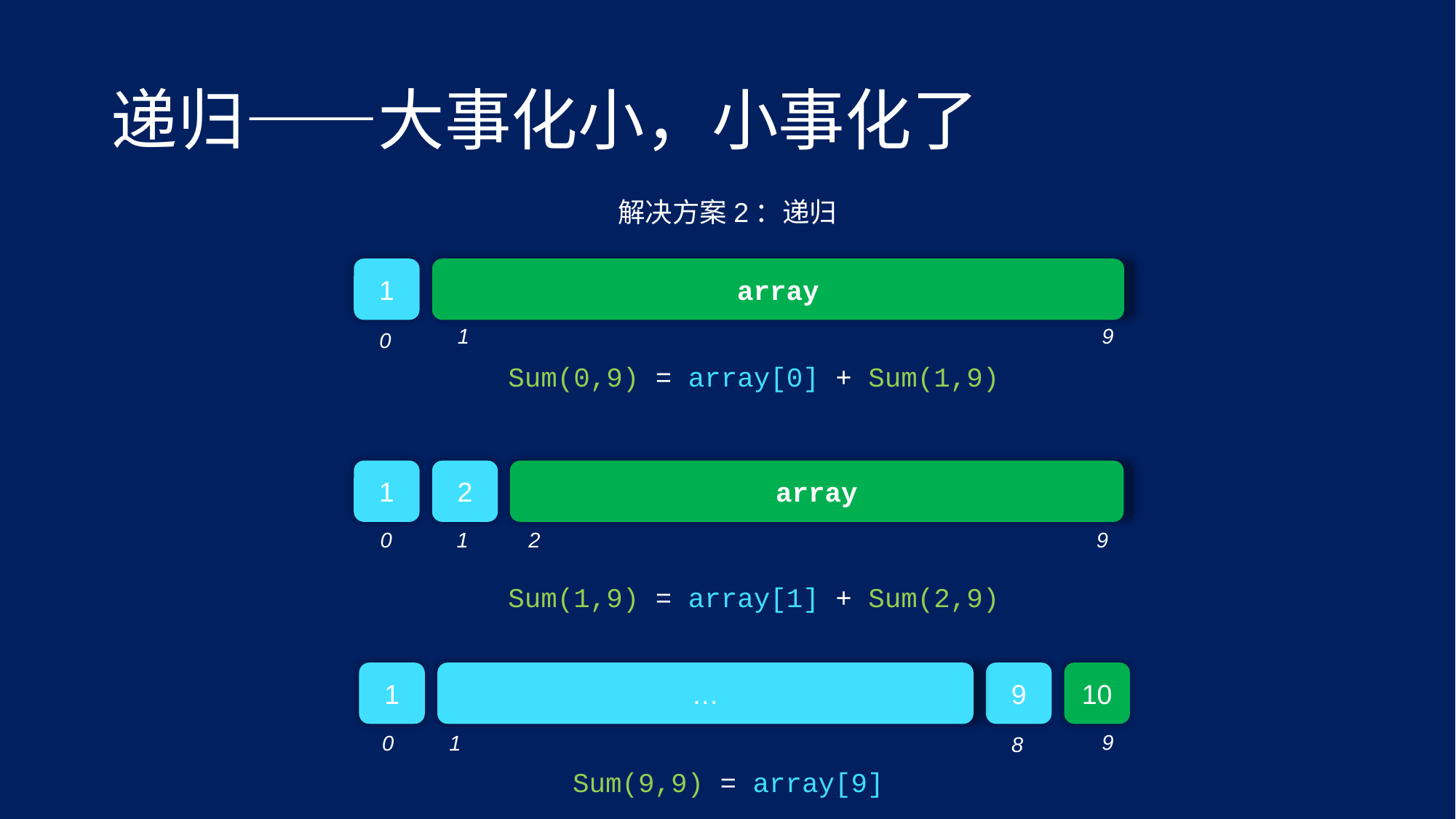

# 递归——大事化小，小事化了
解决方案2：递归
1
array
1
9
0
Sum(0,9) = array[0] + Sum(1,9)
1
2
array
9
0
1
2
Sum(1,9) = array[1] + Sum(2,9)
1
…
9
10
9
0
1
8
Sum(9,9) = array[9]